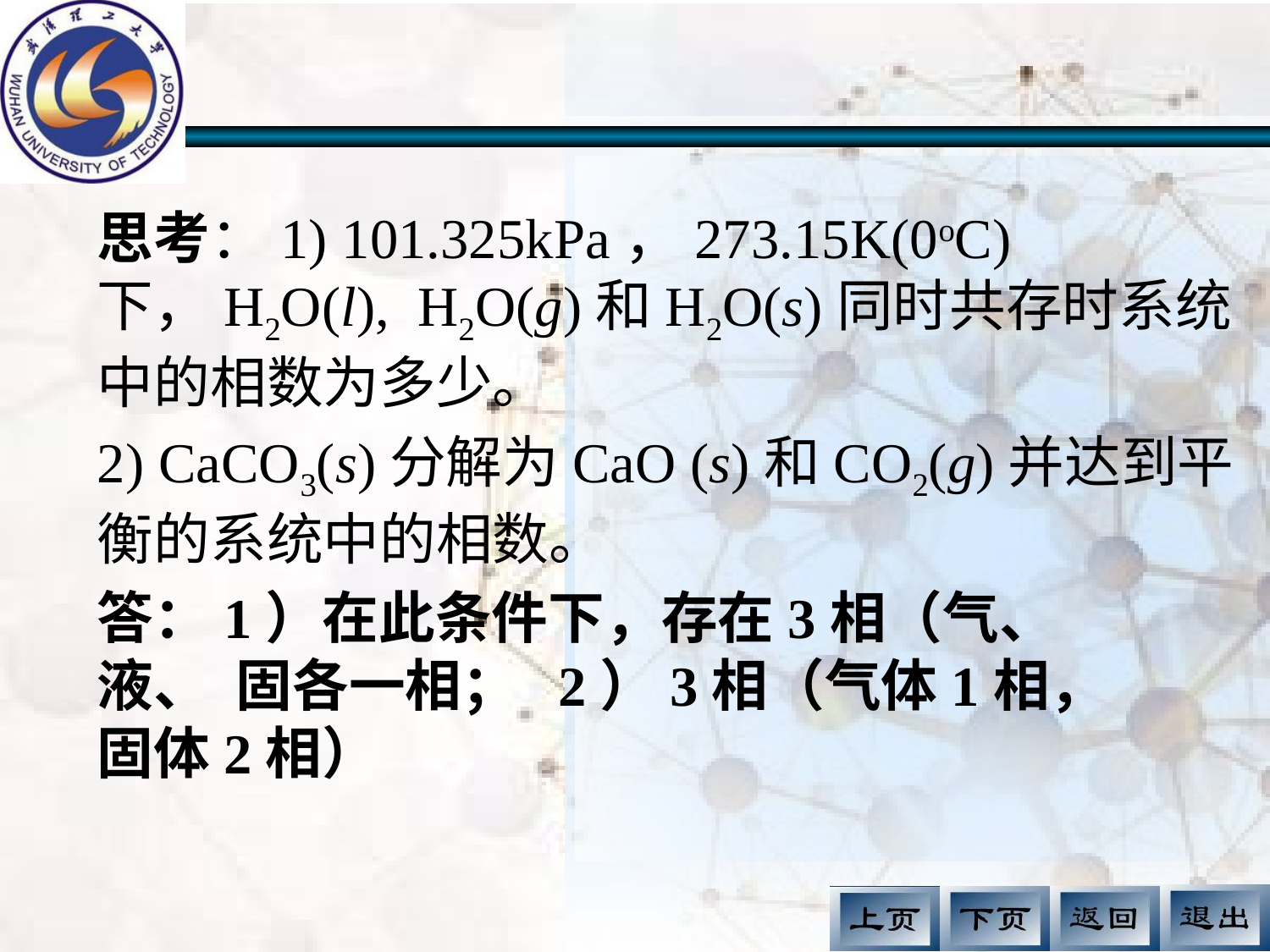

思考：1) 101.325kPa，273.15K(0oC)下，H2O(l),  H2O(g)和H2O(s)同时共存时系统中的相数为多少。
2) CaCO3(s)分解为CaO (s)和CO2(g)并达到平衡的系统中的相数。
答：1）在此条件下，存在3相（气、液、  固各一相；  2）3相（气体1相，固体2相）